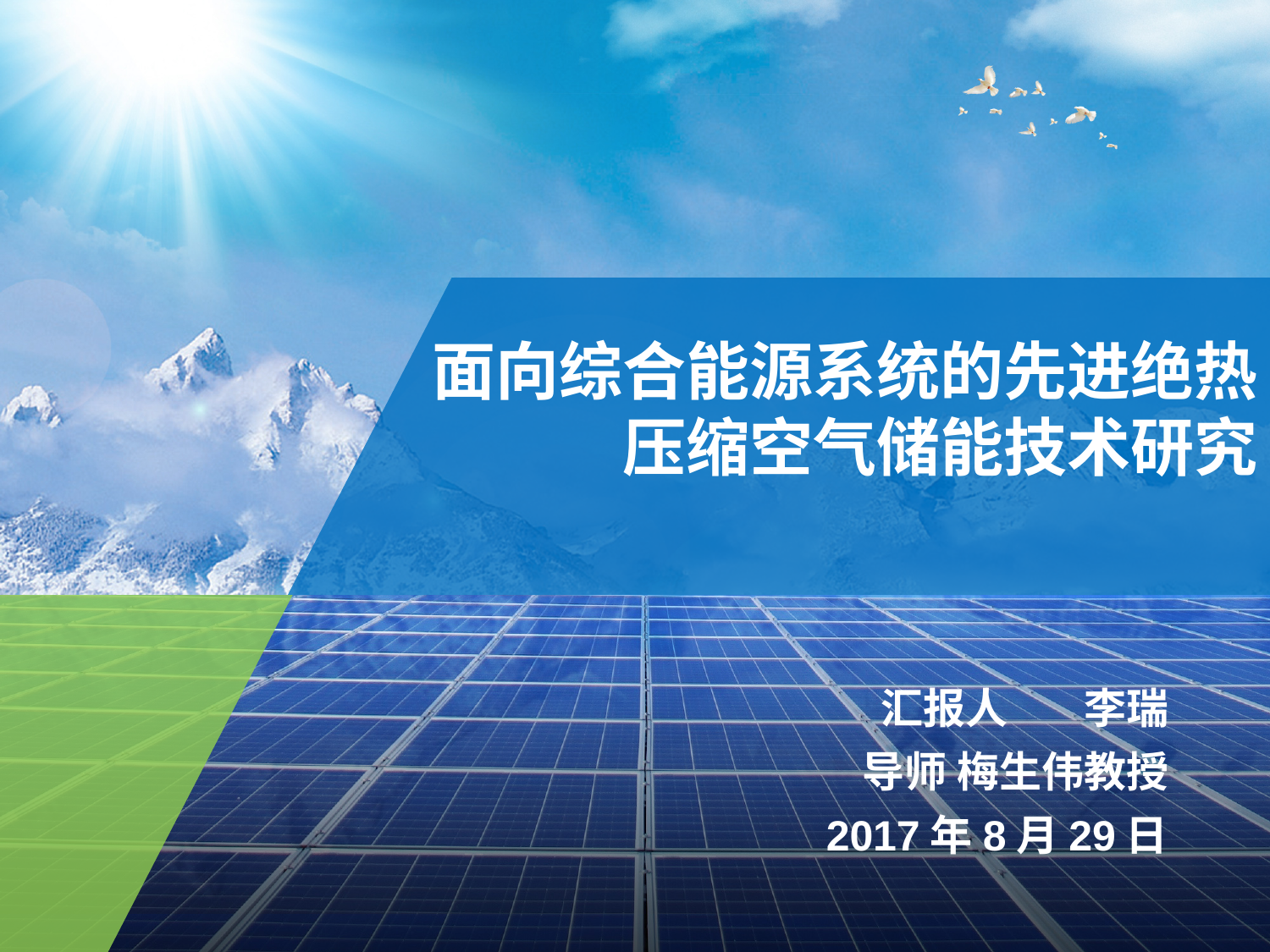

面向综合能源系统的先进绝热
压缩空气储能技术研究

汇报人        李瑞
导师 梅生伟教授
2017年8月29日